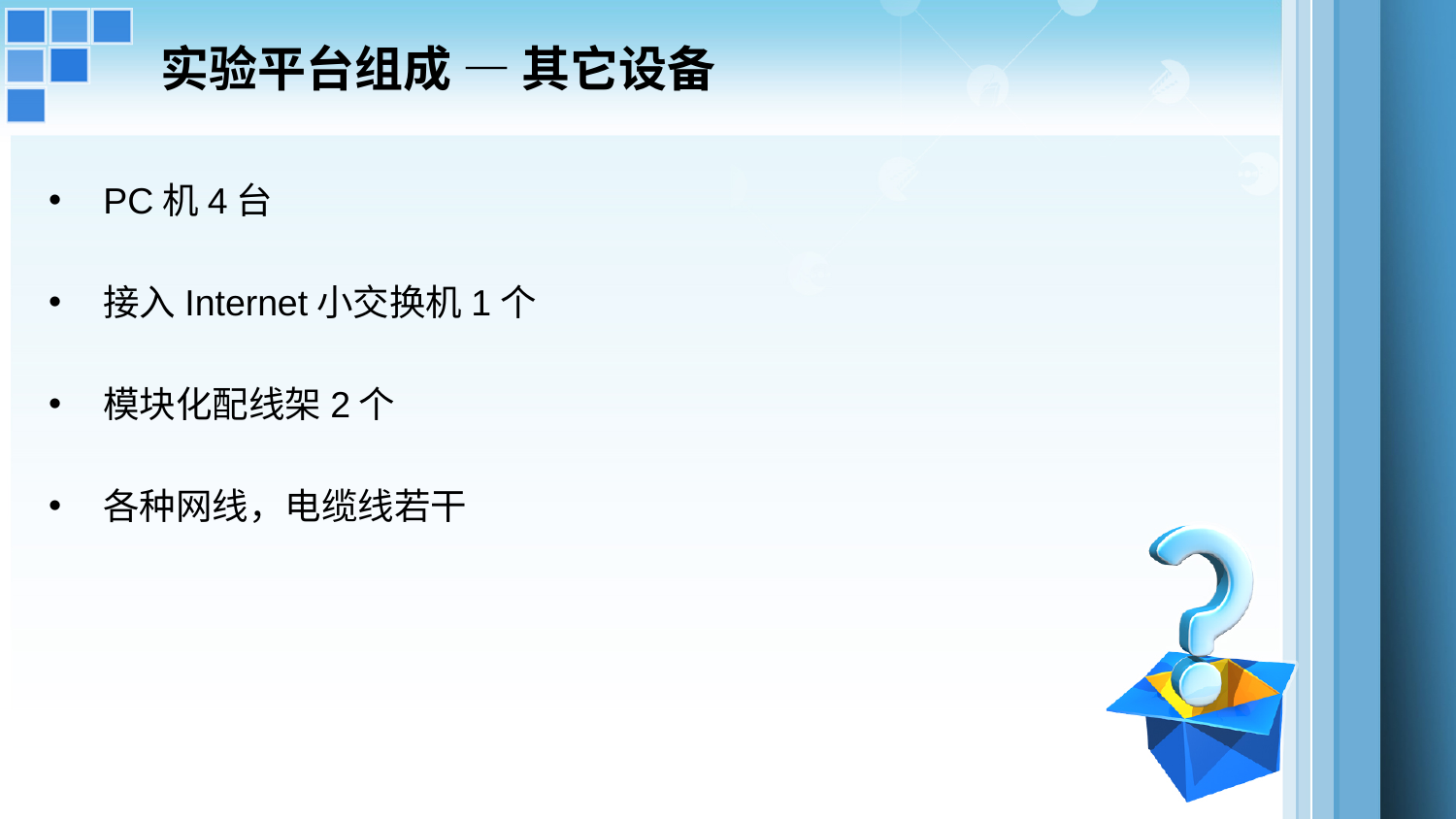

# 实验平台组成 — 其它设备
PC机4台

接入Internet小交换机1个

模块化配线架2个

各种网线，电缆线若干